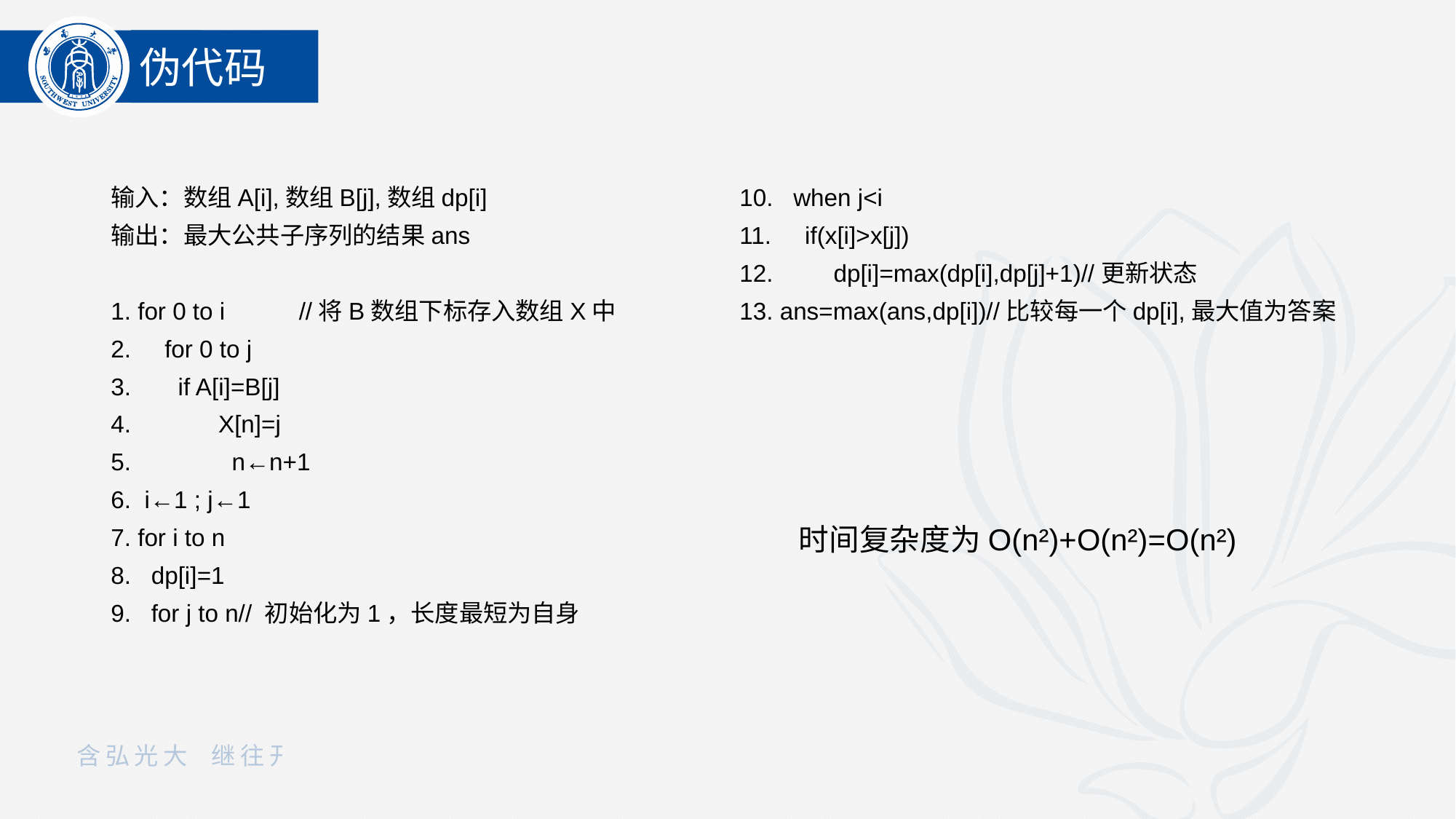

伪代码
输入：数组A[i],数组B[j],数组dp[i]
输出：最大公共子序列的结果ans

1. for 0 to i           //将B数组下标存入数组X中
2.     for 0 to j
3.       if A[i]=B[j]
4.             X[n]=j
5.               n←n+1
6.  i←1 ; j←1
7. for i to n
8.   dp[i]=1
9.   for j to n// 初始化为1，长度最短为自身

10.   when j<i
11.     if(x[i]>x[j])
12.         dp[i]=max(dp[i],dp[j]+1)//更新状态
13. ans=max(ans,dp[i])//比较每一个dp[i],最大值为答案
时间复杂度为O(n²)+O(n²)=O(n²)